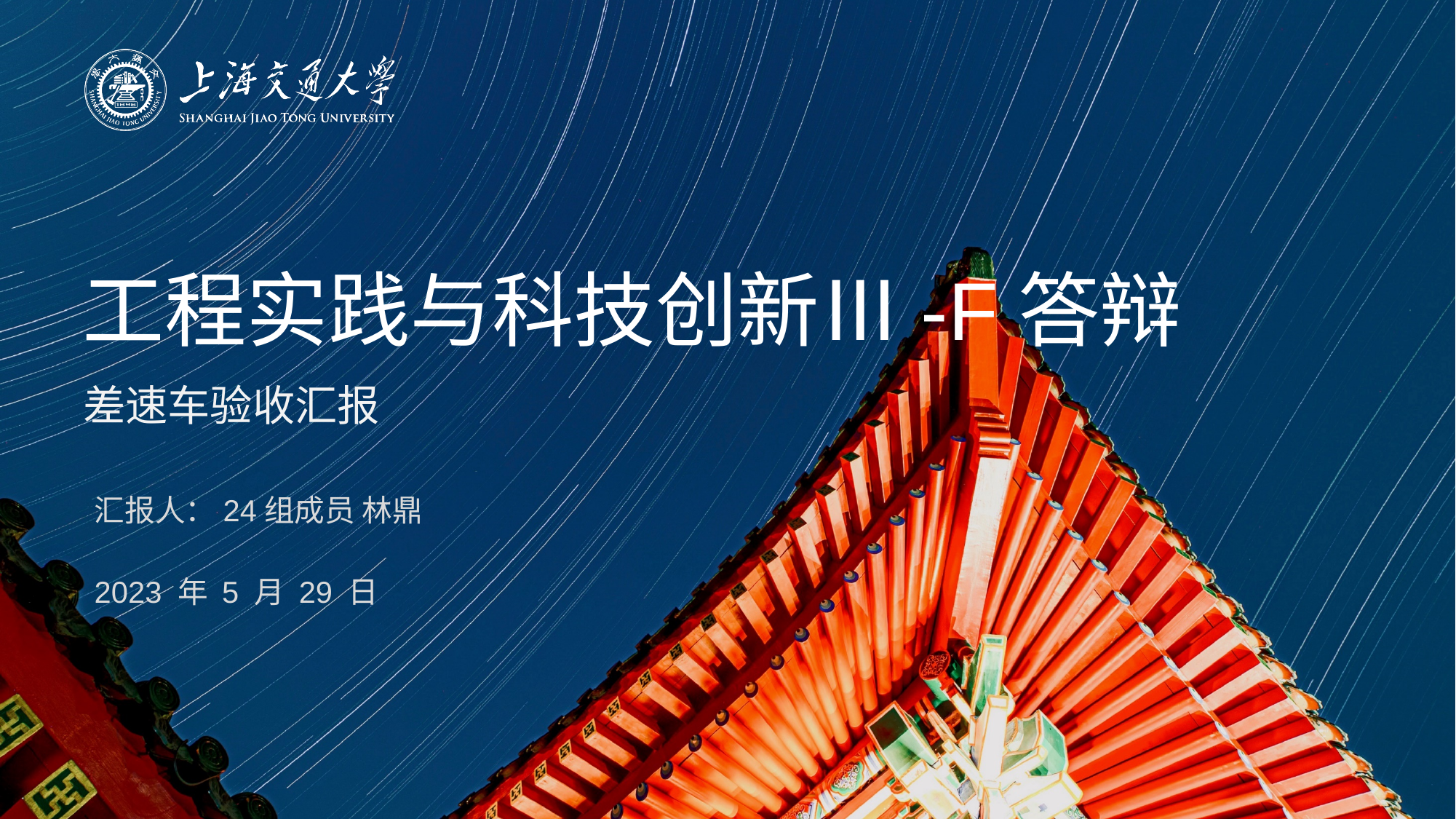

工程实践与科技创新Ⅲ-F答辩
差速车验收汇报
汇报人：24组成员 林鼎
2023 年 5 月 29 日